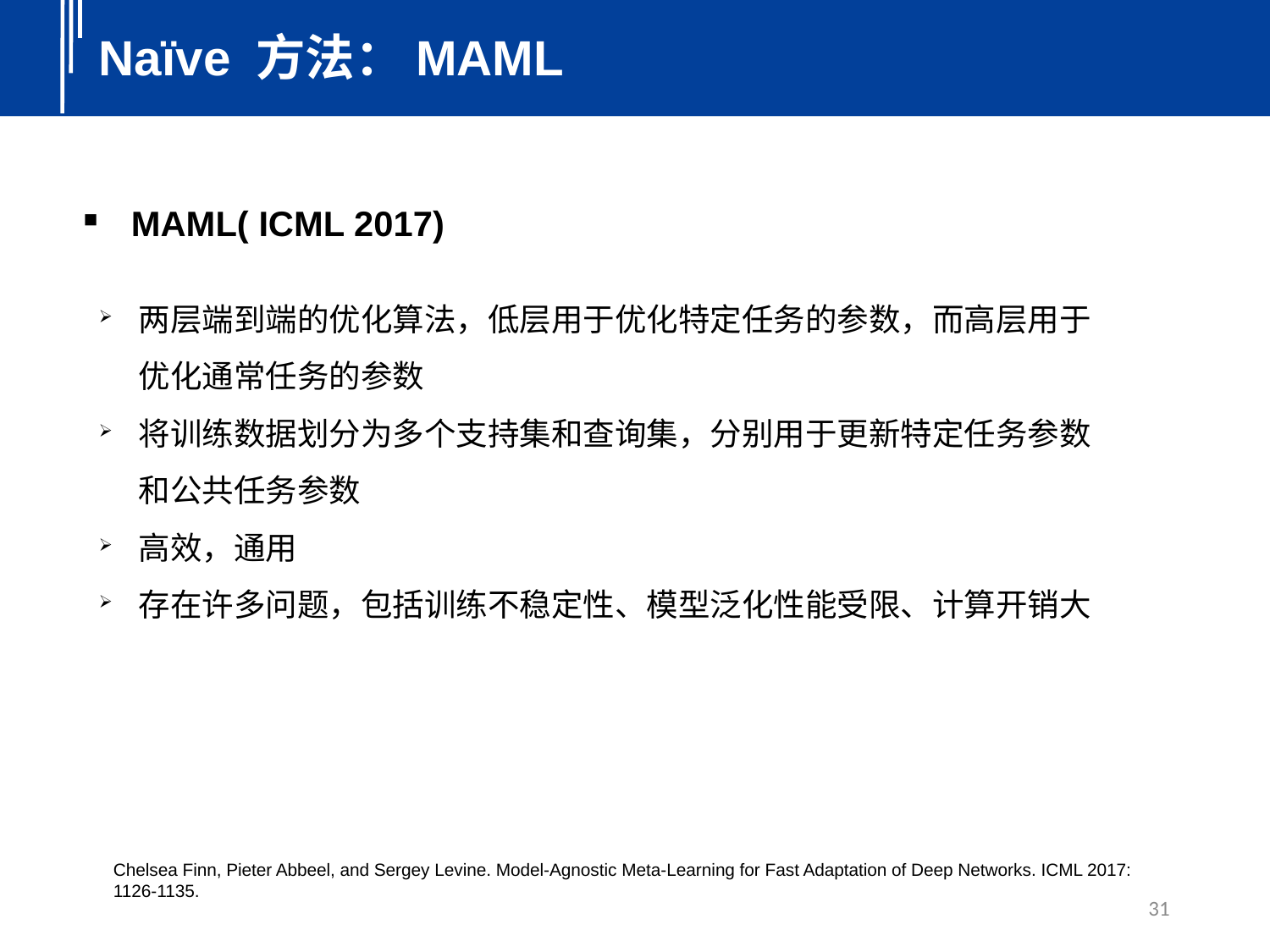

Naïve 方法：MAML
MAML( ICML 2017)
两层端到端的优化算法，低层用于优化特定任务的参数，而高层用于优化通常任务的参数
将训练数据划分为多个支持集和查询集，分别用于更新特定任务参数和公共任务参数
高效，通用
存在许多问题，包括训练不稳定性、模型泛化性能受限、计算开销大
Chelsea Finn, Pieter Abbeel, and Sergey Levine. Model-Agnostic Meta-Learning for Fast Adaptation of Deep Networks. ICML 2017: 1126-1135.
31